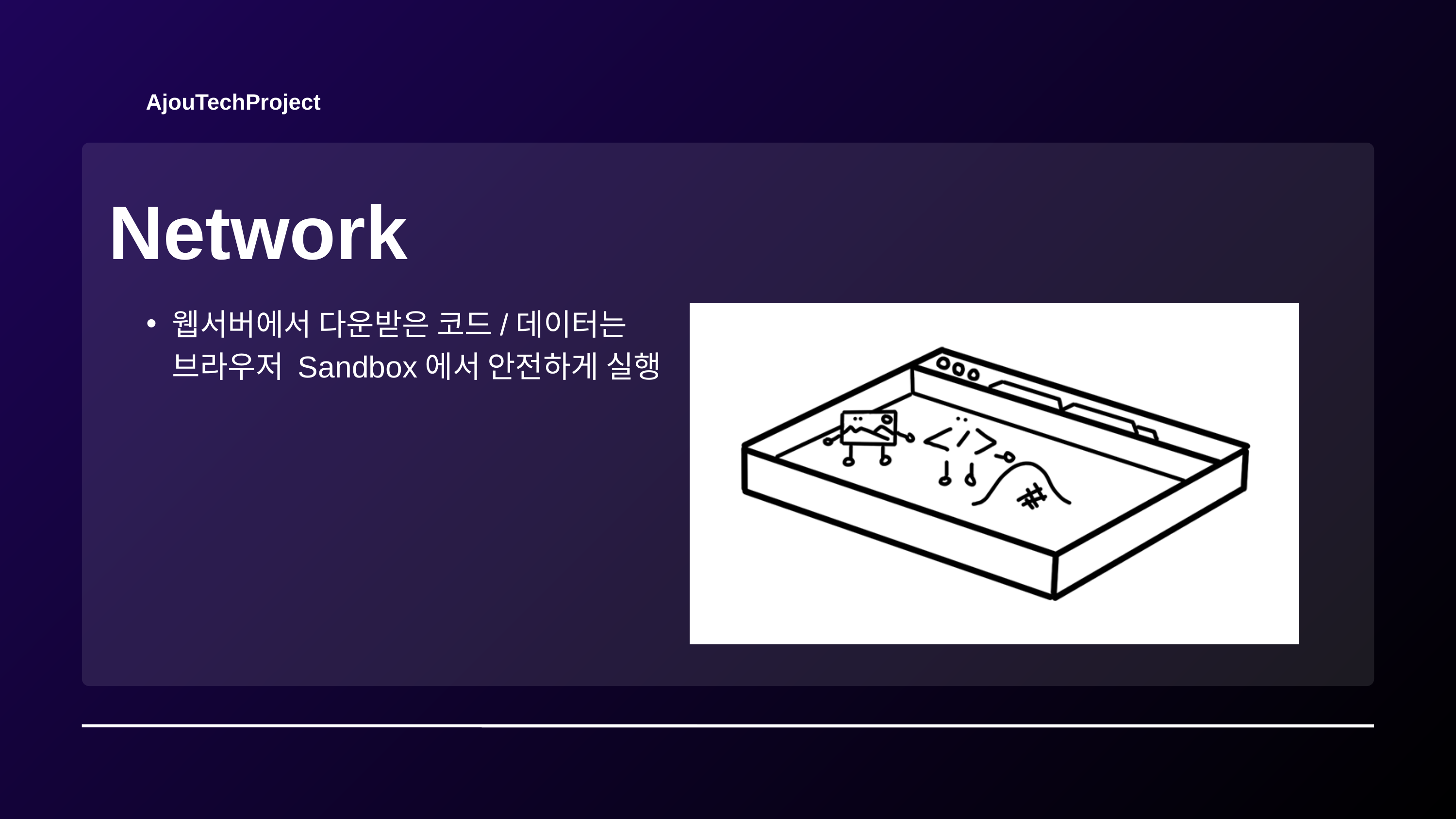

AjouTechProject

Network
웹서버에서 다운받은 코드/데이터는 브라우저 Sandbox에서 안전하게 실행